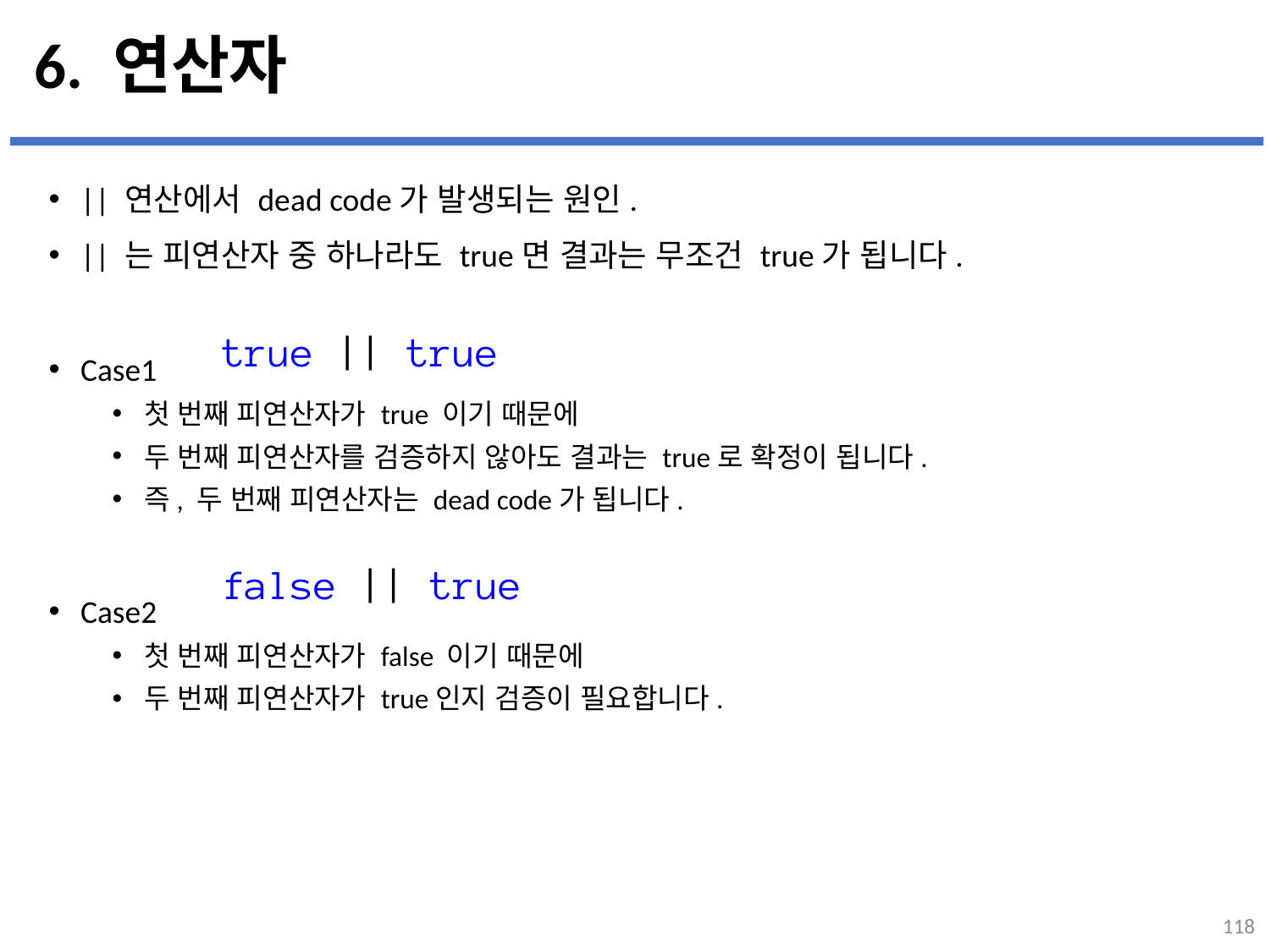

# 6. 연산자
|| 연산에서 dead code가 발생되는 원인.
|| 는 피연산자 중 하나라도 true면 결과는 무조건 true가 됩니다.

Case1
첫 번째 피연산자가 true 이기 때문에
두 번째 피연산자를 검증하지 않아도 결과는 true로 확정이 됩니다.
즉, 두 번째 피연산자는 dead code가 됩니다.

Case2
첫 번째 피연산자가 false 이기 때문에
두 번째 피연산자가 true인지 검증이 필요합니다.

...

설명
true || true
false || true
118